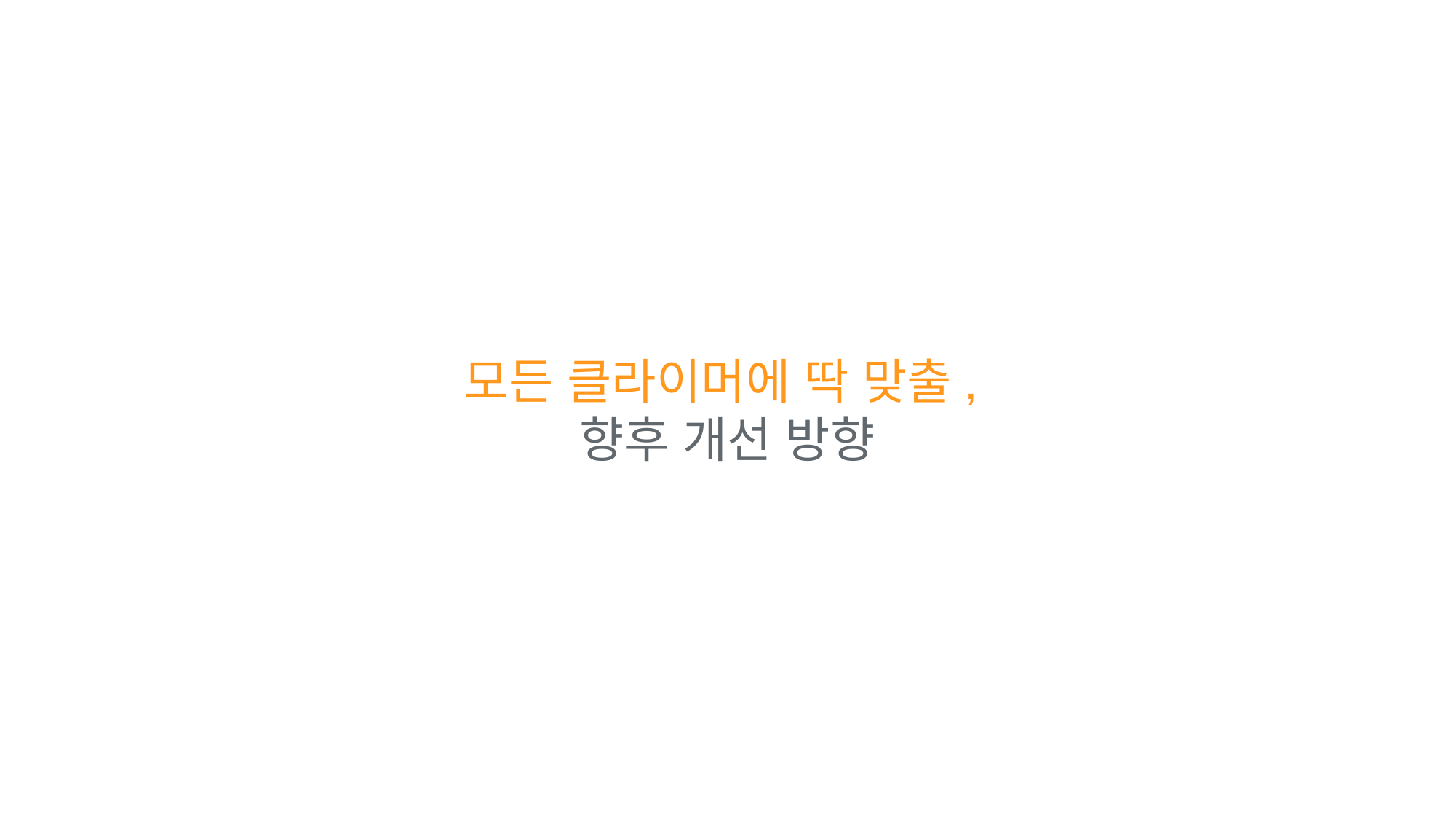

모든 클라이머에 딱 맞출,
향후 개선 방향